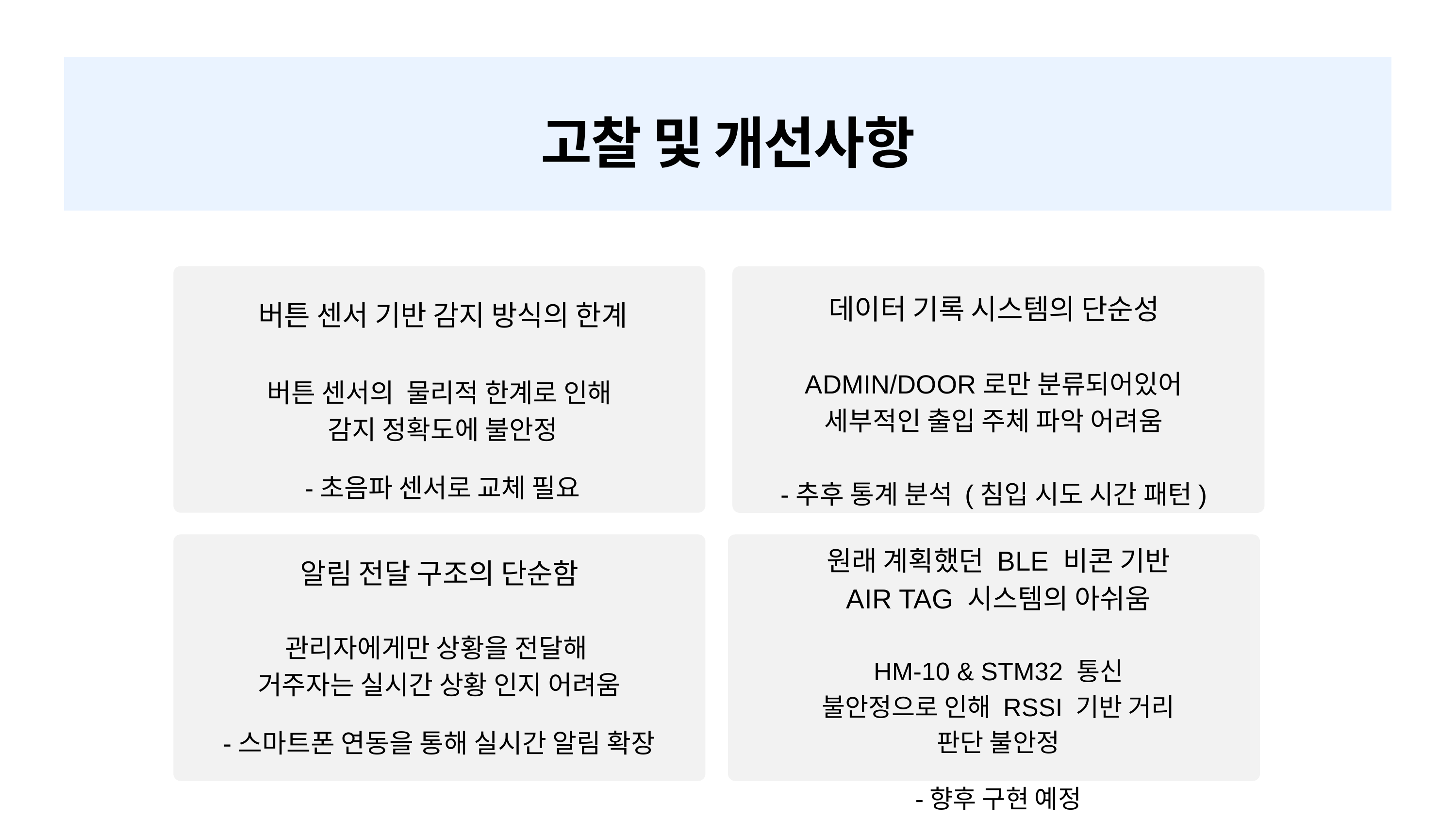

고찰 및 개선사항

데이터 기록 시스템의 단순성

ADMIN/DOOR로만 분류되어있어
세부적인 출입 주체 파악 어려움

-추후 통계 분석 (침입 시도 시간 패턴)
버튼 센서 기반 감지 방식의 한계

버튼 센서의  물리적 한계로 인해
감지 정확도에 불안정

-초음파 센서로 교체 필요

원래 계획했던 BLE 비콘 기반 AIR TAG 시스템의 아쉬움

HM-10 & STM32 통신 불안정으로 인해 RSSI 기반 거리 판단 불안정

-향후 구현 예정

알림 전달 구조의 단순함

관리자에게만 상황을 전달해
거주자는 실시간 상황 인지 어려움

-스마트폰 연동을 통해 실시간 알림 확장